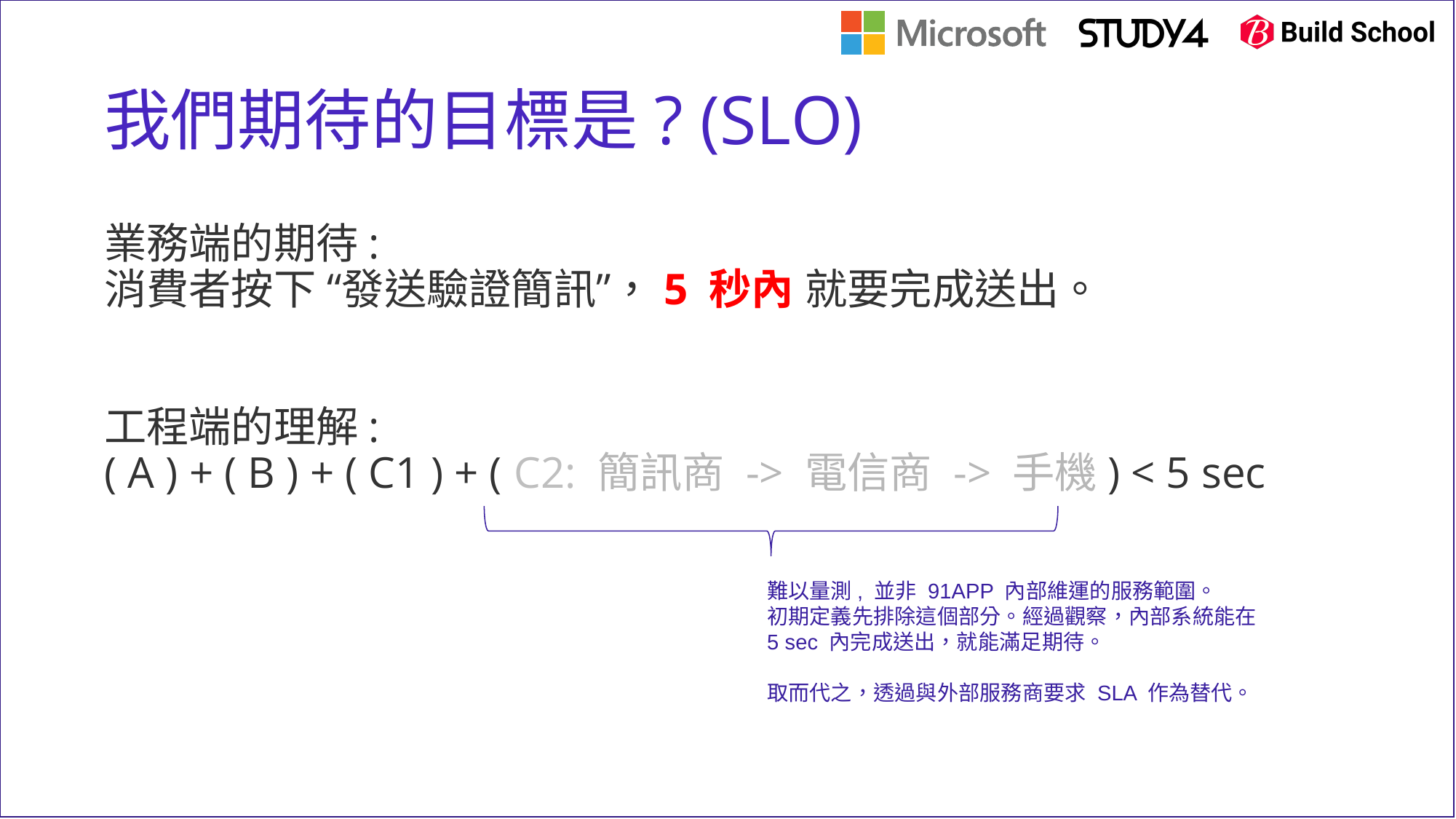

# 我們期待的目標是? (SLO)
業務端的期待:
消費者按下 “發送驗證簡訊”，5 秒內 就要完成送出。

工程端的理解:
( A ) + ( B ) + ( C1 ) + ( C2: 簡訊商 -> 電信商 -> 手機) < 5 sec

難以量測, 並非 91APP 內部維運的服務範圍。
初期定義先排除這個部分。經過觀察，內部系統能在
5 sec 內完成送出，就能滿足期待。

取而代之，透過與外部服務商要求 SLA 作為替代。